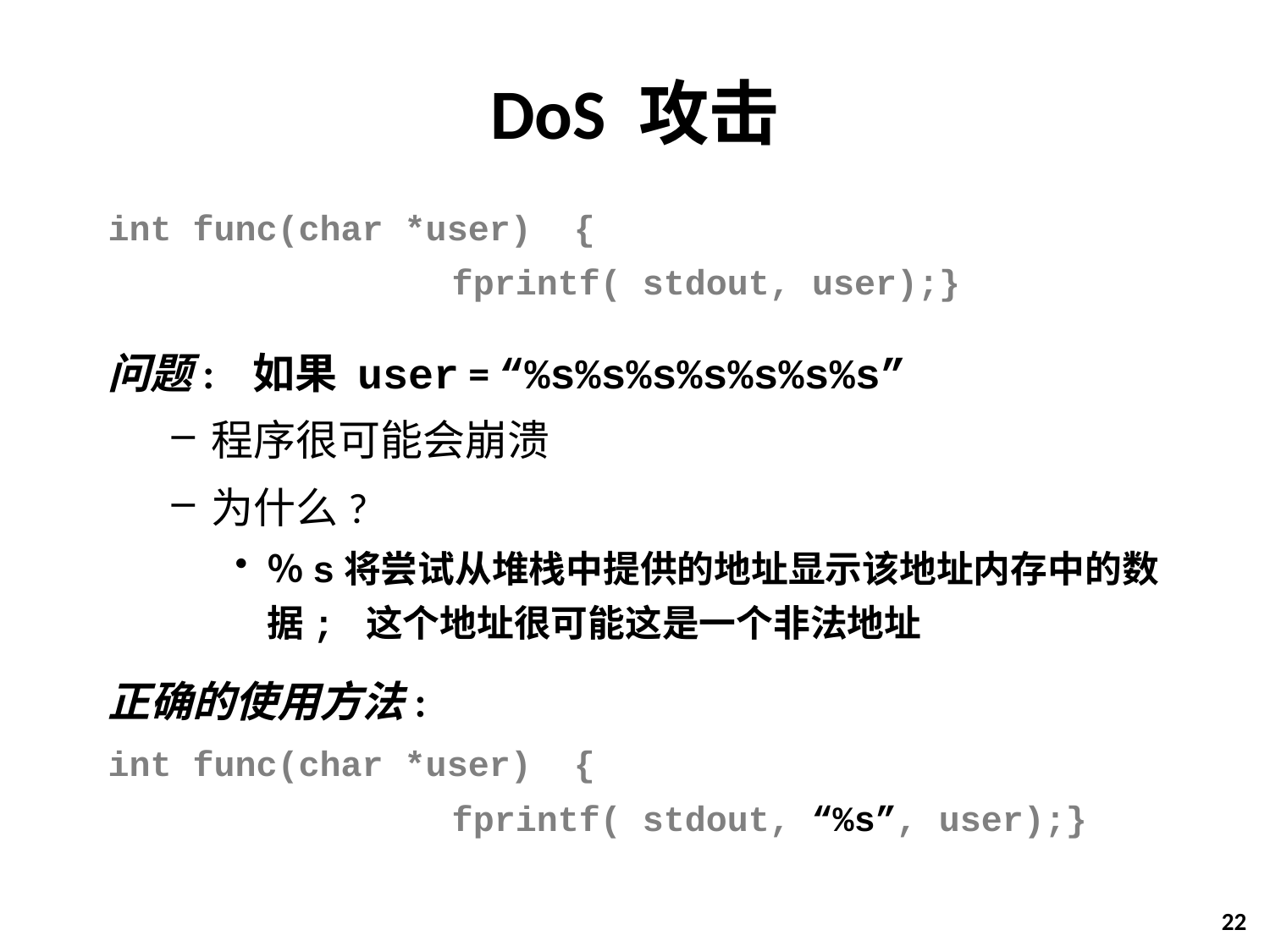

# DoS 攻击
int func(char *user)  {
			  fprintf( stdout, user);}
问题:   如果 user = “%s%s%s%s%s%s%s”
程序很可能会崩溃
为什么?
％s将尝试从堆栈中提供的地址显示该地址内存中的数据; 这个地址很可能这是一个非法地址
正确的使用方法:
int func(char *user)  {
			  fprintf( stdout, “%s”, user);}

22